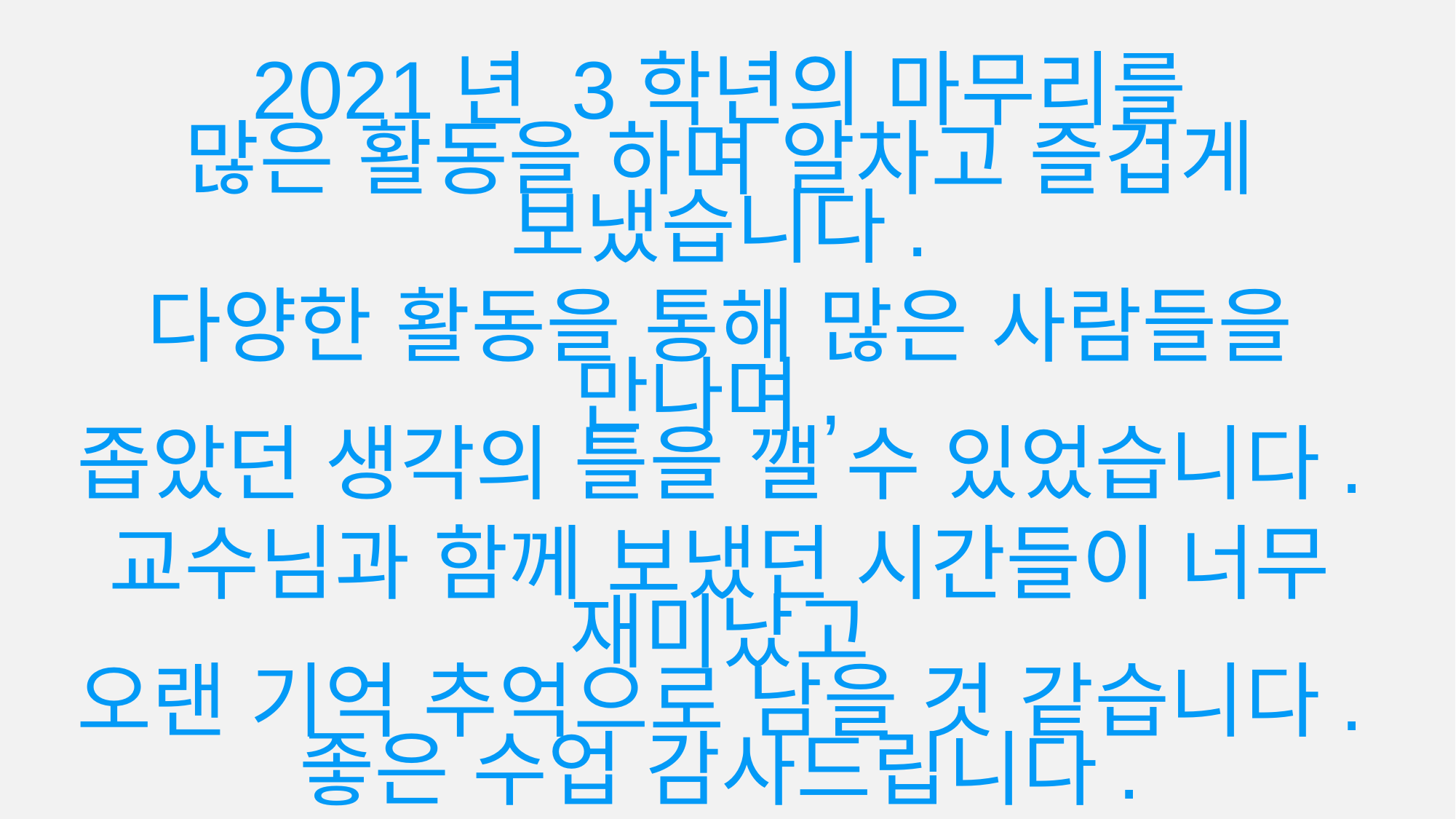

2021년 3학년의 마무리를
많은 활동을 하며 알차고 즐겁게 보냈습니다.

다양한 활동을 통해 많은 사람들을 만나며,
좁았던 생각의 틀을 깰 수 있었습니다.

교수님과 함께 보냈던 시간들이 너무 재미났고
오랜 기억 추억으로 남을 것 같습니다.
좋은 수업 감사드립니다.

From. 이현섭 교수님 수업 애청자 황진주